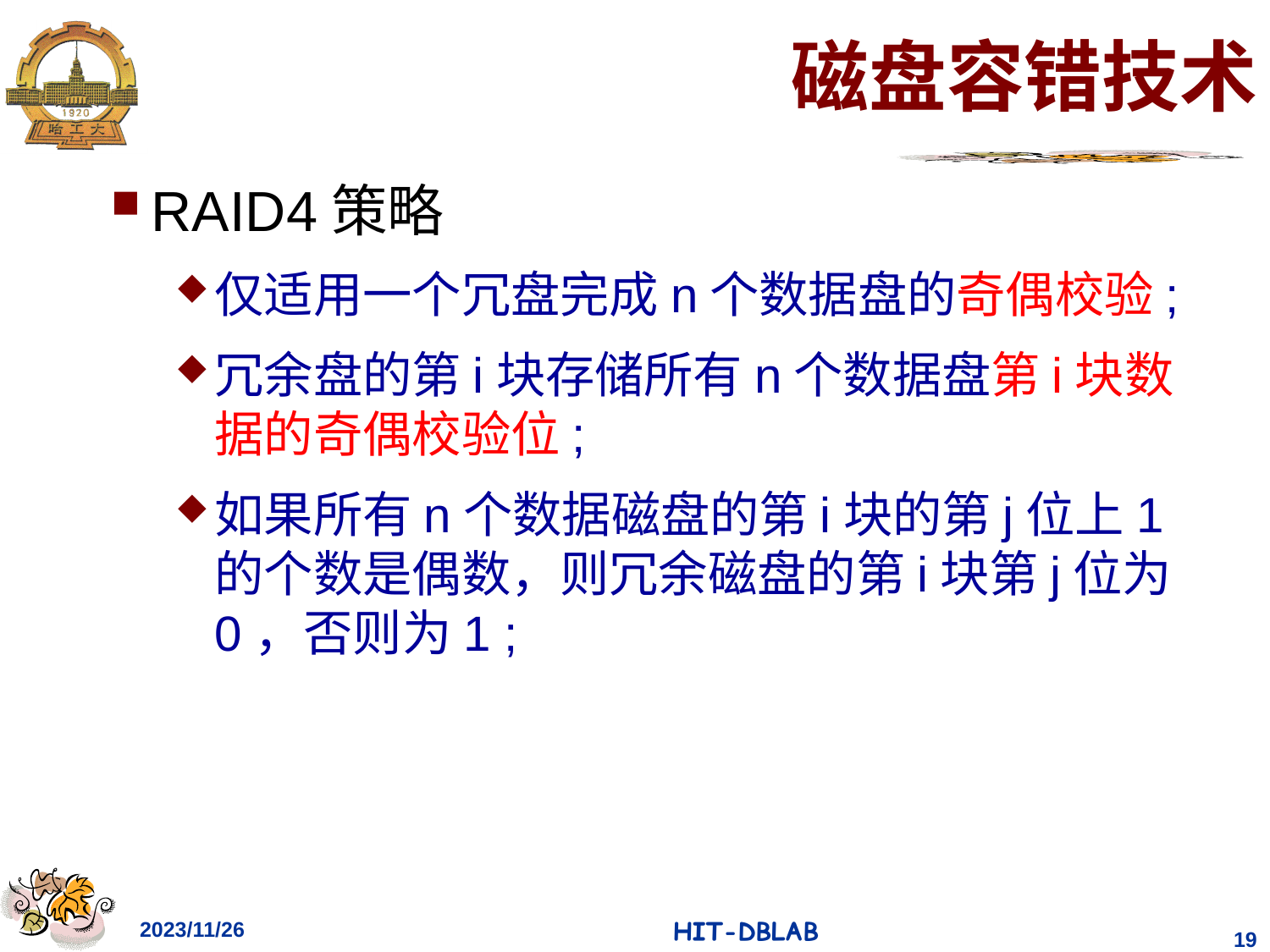

# 磁盘容错技术
RAID4策略
仅适用一个冗盘完成n个数据盘的奇偶校验;
冗余盘的第i块存储所有n个数据盘第i块数据的奇偶校验位;
如果所有n个数据磁盘的第i块的第j位上1的个数是偶数，则冗余磁盘的第i块第j位为0，否则为1 ;

2023/11/26
HIT-DBLAB
19